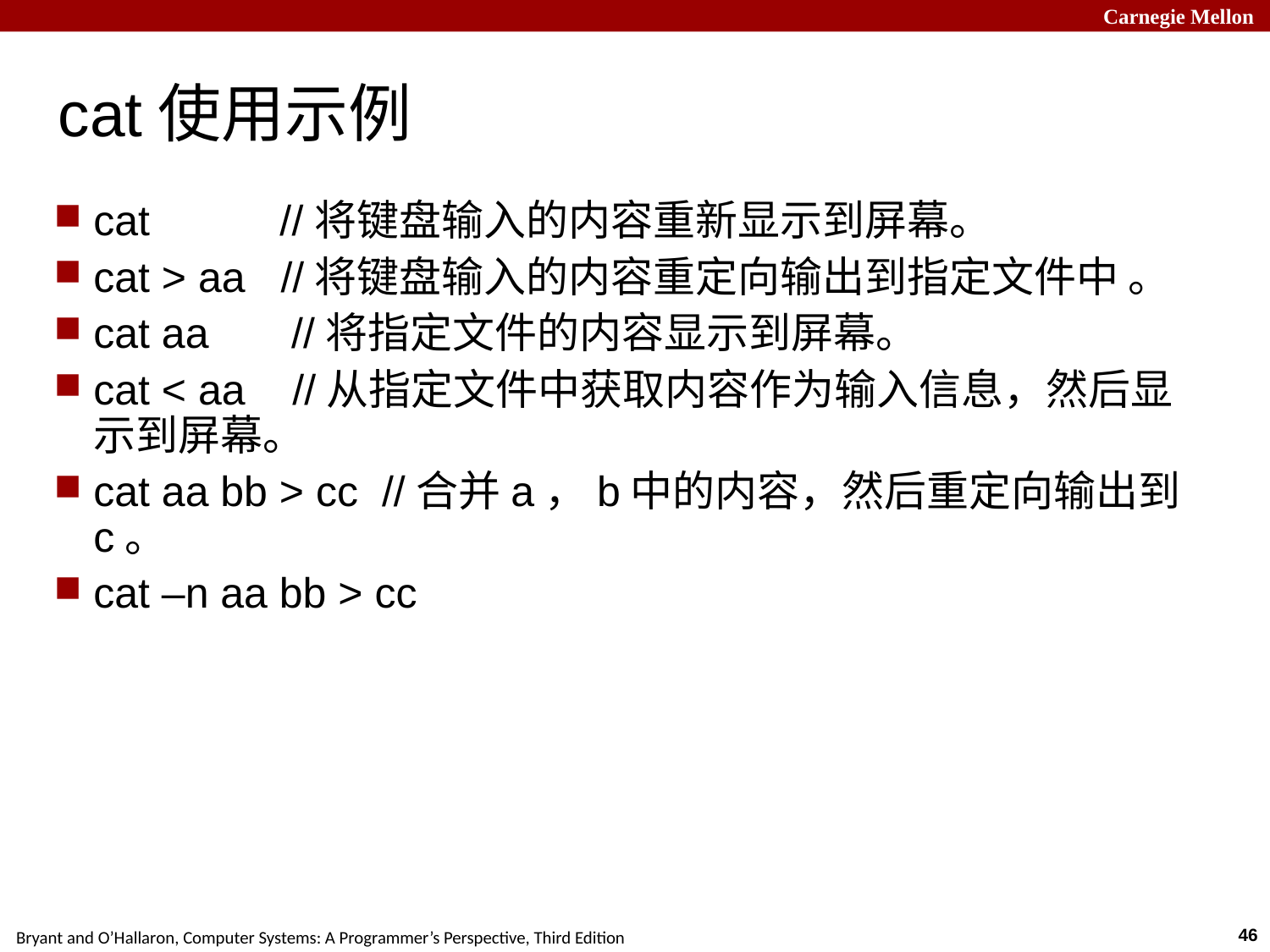

# cat使用示例
cat           //将键盘输入的内容重新显示到屏幕。
cat > aa   //将键盘输入的内容重定向输出到指定文件中 。
cat aa       //将指定文件的内容显示到屏幕。
cat < aa    //从指定文件中获取内容作为输入信息，然后显示到屏幕。
cat aa bb > cc  //合并a，b中的内容，然后重定向输出到c。
cat –n aa bb > cc